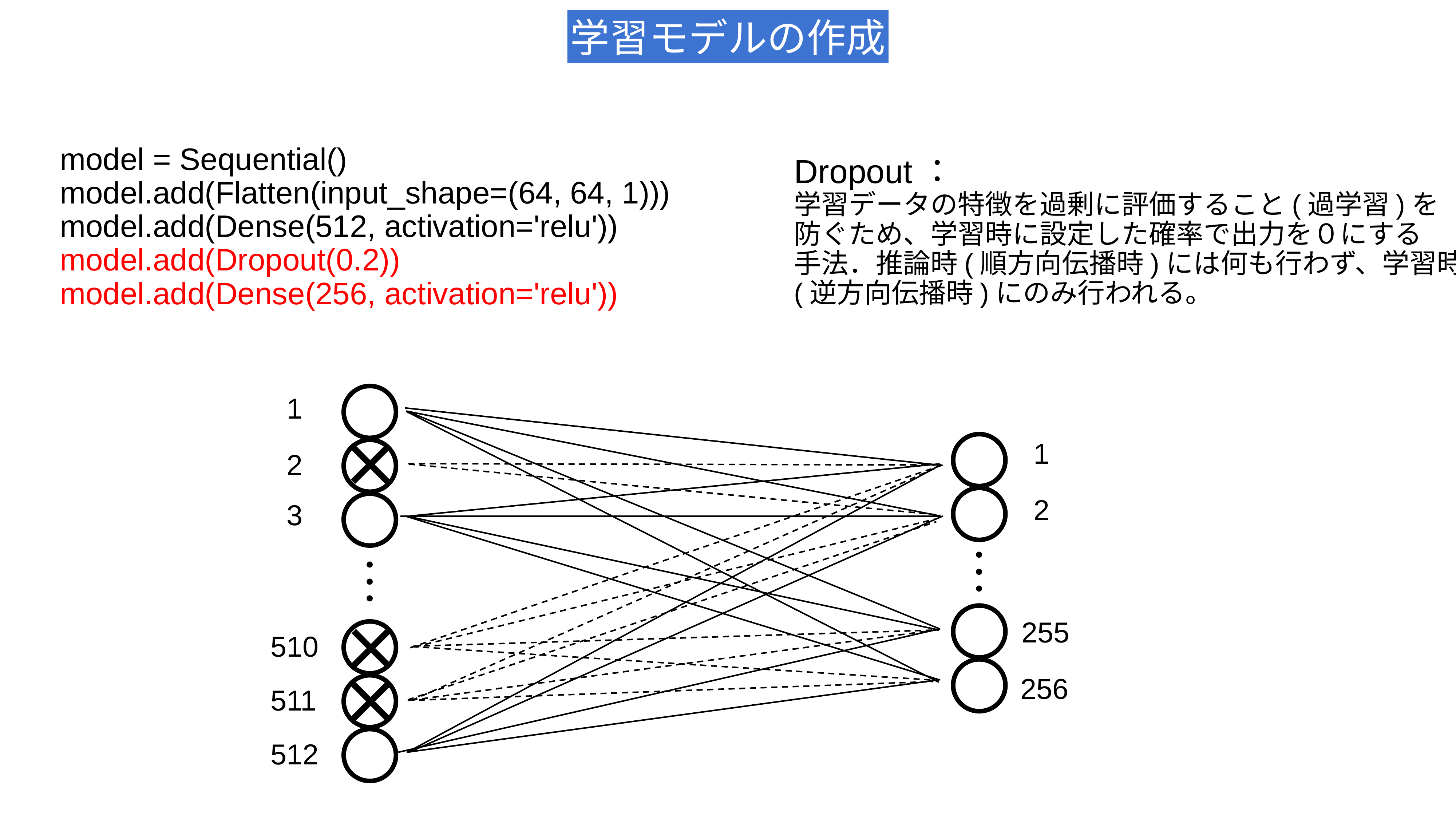

学習モデルの作成
model = Sequential()
model.add(Flatten(input_shape=(64, 64, 1)))
model.add(Dense(512, activation='relu'))
model.add(Dropout(0.2))
model.add(Dense(256, activation='relu'))
Dropout：
学習データの特徴を過剰に評価すること(過学習)を
防ぐため、学習時に設定した確率で出力を０にする
手法．推論時(順方向伝播時)には何も行わず、学習時
(逆方向伝播時)にのみ行われる。

1

×

1

2

2

3

・
・
・
・
・
・
×

255

510

×

256

511

512